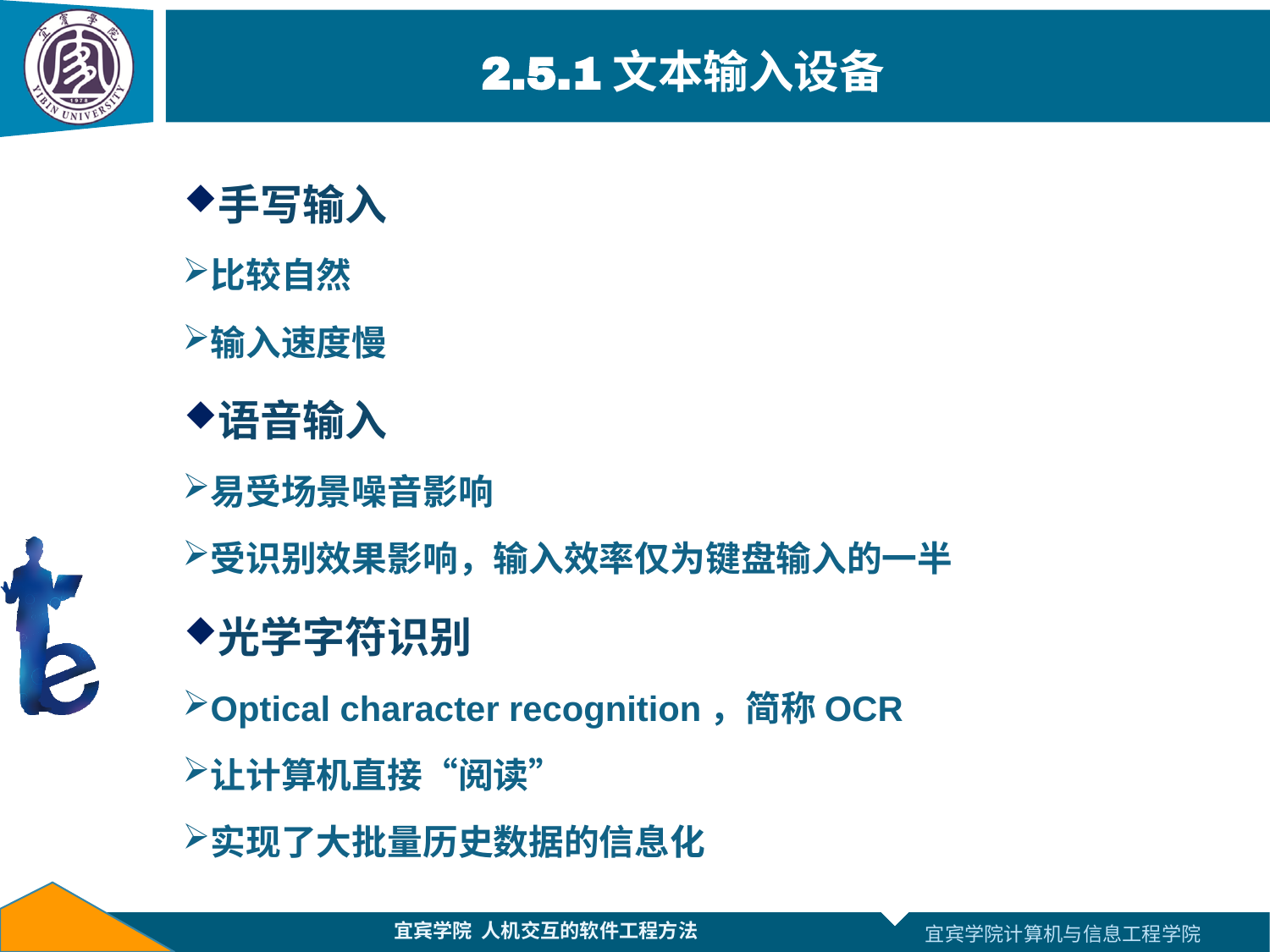

# 2.5.1文本输入设备
手写输入
比较自然
输入速度慢
语音输入
易受场景噪音影响
受识别效果影响，输入效率仅为键盘输入的一半
光学字符识别
Optical character recognition，简称OCR
让计算机直接“阅读”
实现了大批量历史数据的信息化
49
宜宾学院  人机交互的软件工程方法